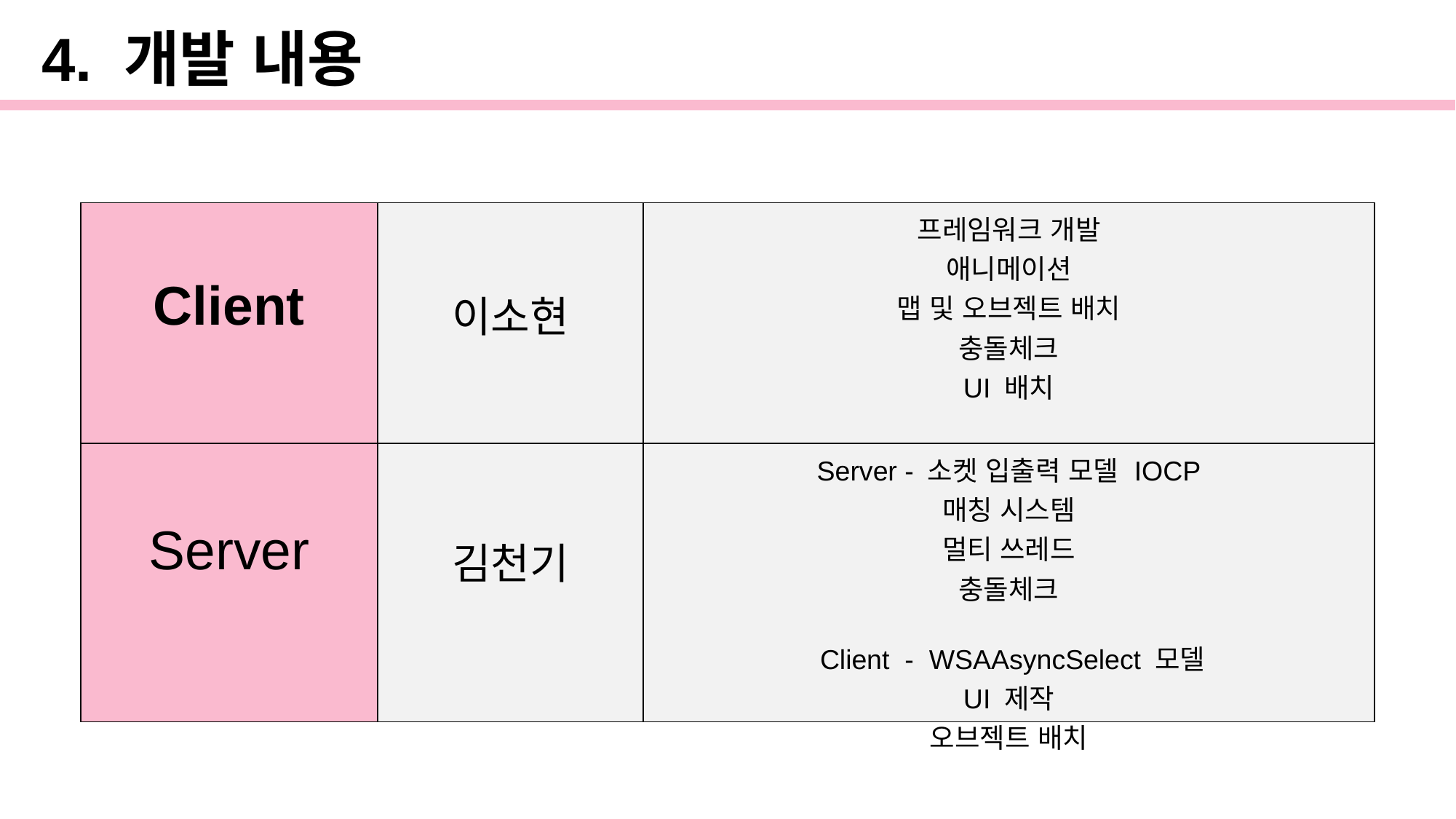

4. 개발 내용

| Client | 이소현 | 프레임워크 개발 애니메이션 맵 및 오브젝트 배치 충돌체크 UI 배치 |
| --- | --- | --- |
| Server | 김천기 | Server - 소켓 입출력 모델 IOCP 매칭 시스템 멀티 쓰레드 충돌체크 Client - WSAAsyncSelect 모델 UI 제작 오브젝트 배치 |